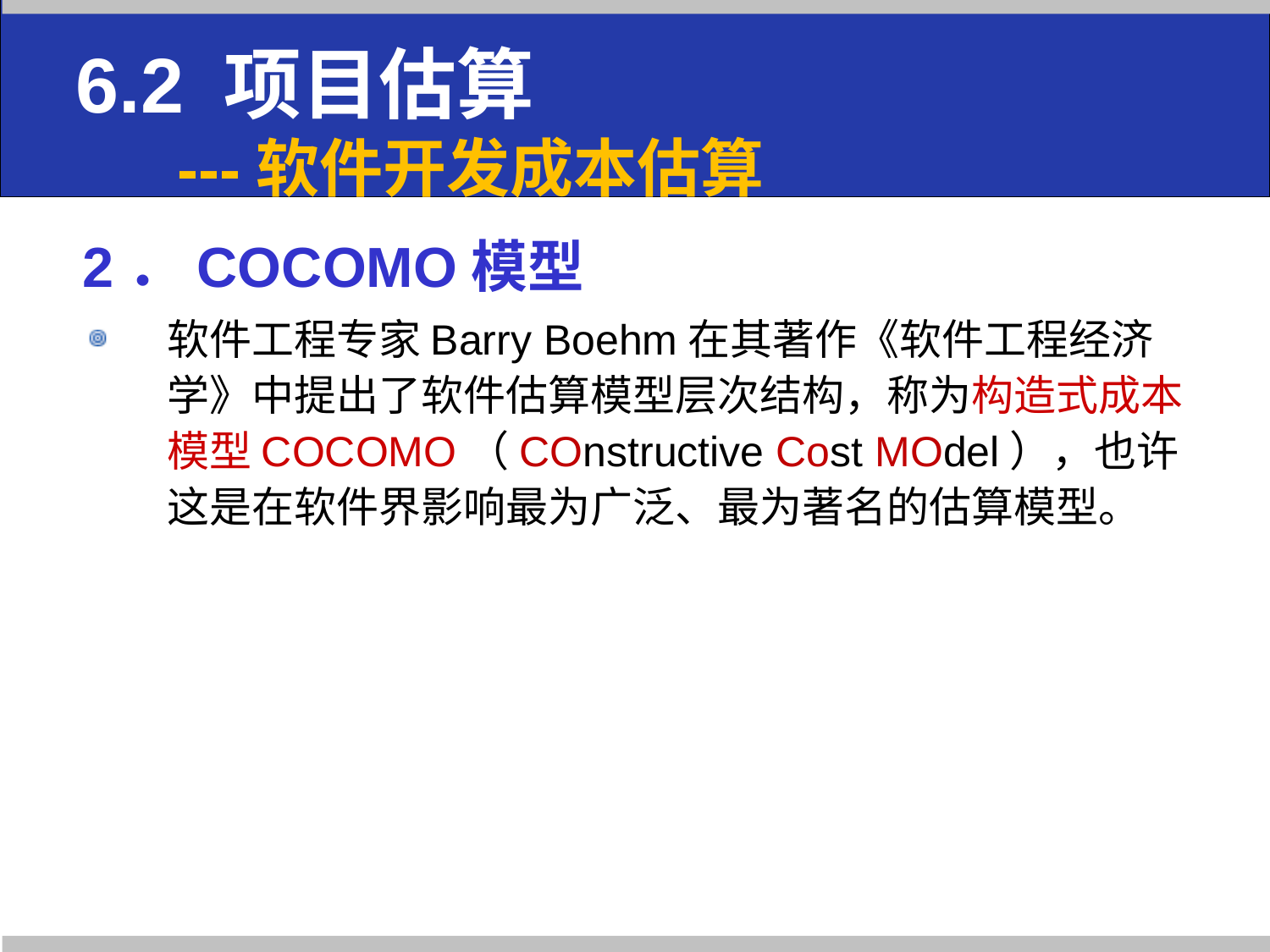

6.2 项目估算
      ---软件开发成本估算

2．COCOMO模型
软件工程专家Barry Boehm在其著作《软件工程经济学》中提出了软件估算模型层次结构，称为构造式成本模型COCOMO（COnstructive Cost MOdel），也许这是在软件界影响最为广泛、最为著名的估算模型。
752